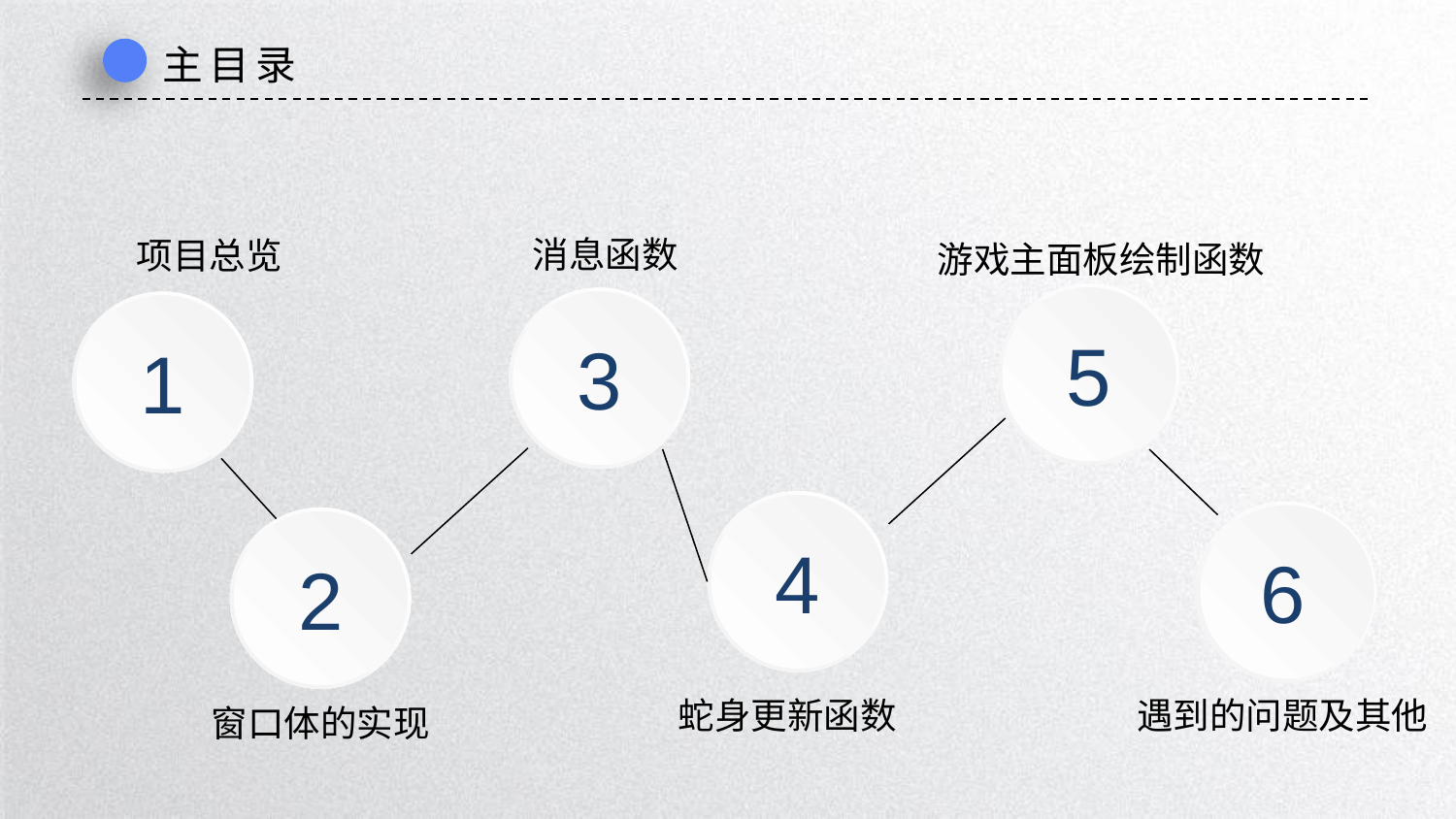

主目录

消息函数
项目总览
游戏主面板绘制函数

5

3

1

4

6

2
蛇身更新函数
遇到的问题及其他
窗口体的实现
延时符